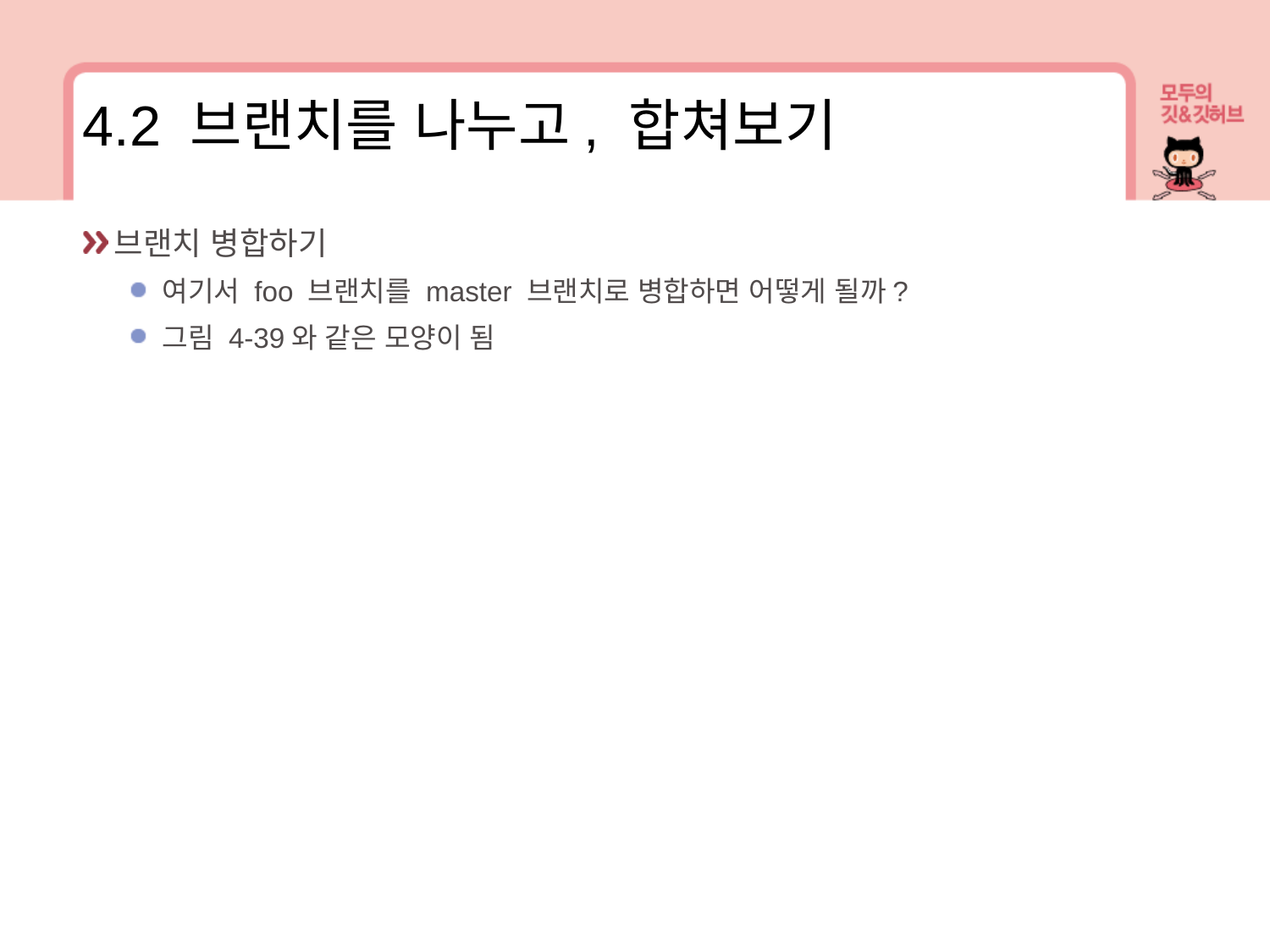

4.2 브랜치를 나누고, 합쳐보기
브랜치 병합하기
여기서 foo 브랜치를 master 브랜치로 병합하면 어떻게 될까?
그림 4-39와 같은 모양이 됨